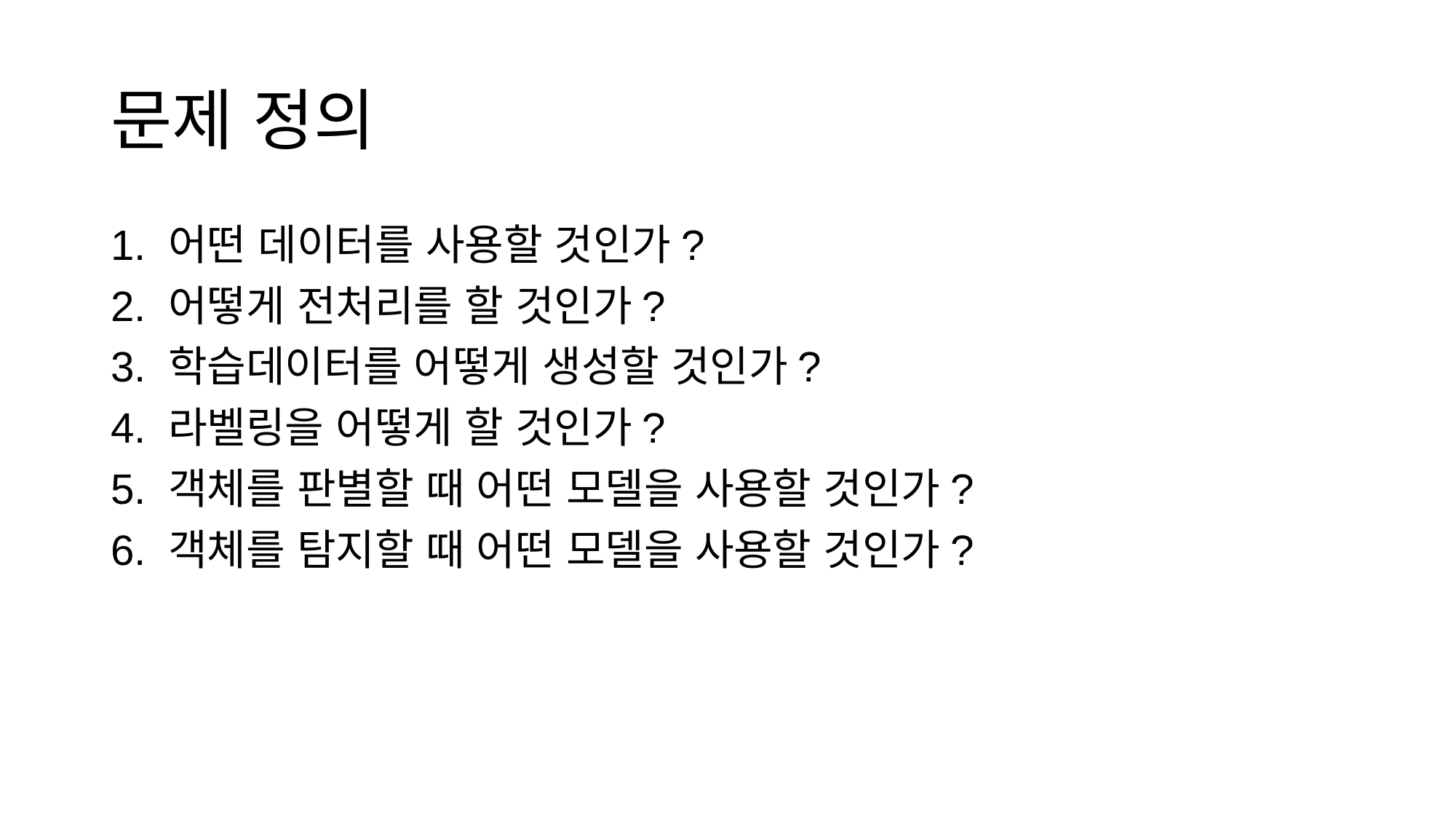

# 문제 정의
1. 어떤 데이터를 사용할 것인가?
2. 어떻게 전처리를 할 것인가?
3. 학습데이터를 어떻게 생성할 것인가?
4. 라벨링을 어떻게 할 것인가?
5. 객체를 판별할 때 어떤 모델을 사용할 것인가?
6. 객체를 탐지할 때 어떤 모델을 사용할 것인가?